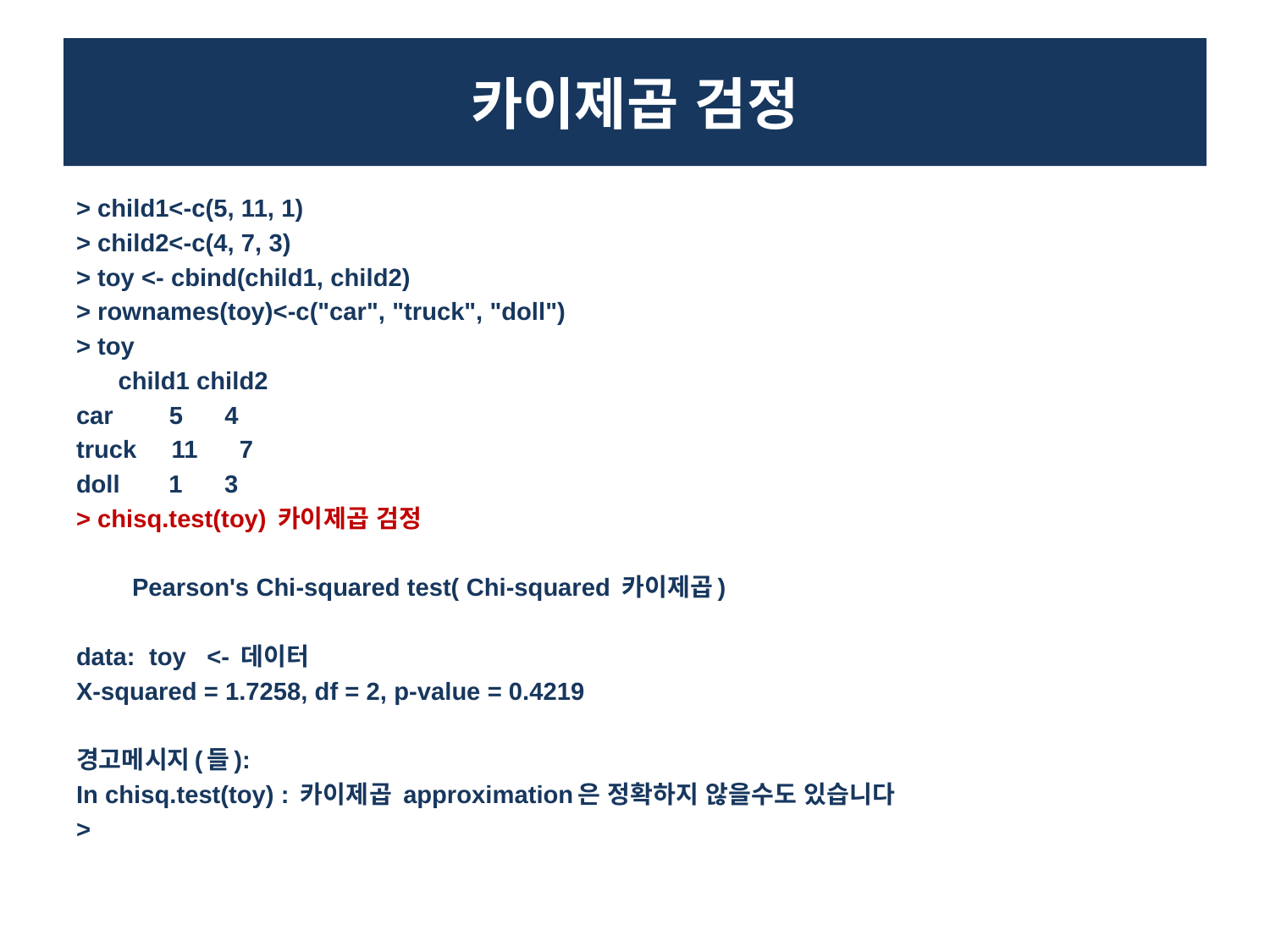

# 카이제곱 검정
> child1<-c(5, 11, 1)
> child2<-c(4, 7, 3)
> toy <- cbind(child1, child2)
> rownames(toy)<-c("car", "truck", "doll")
> toy
      child1 child2
car        5      4
truck     11      7
doll       1      3
> chisq.test(toy) 카이제곱 검정

        Pearson's Chi-squared test( Chi-squared 카이제곱)

data:  toy   <- 데이터
X-squared = 1.7258, df = 2, p-value = 0.4219

경고메시지(들):
In chisq.test(toy) : 카이제곱 approximation은 정확하지 않을수도 있습니다
>